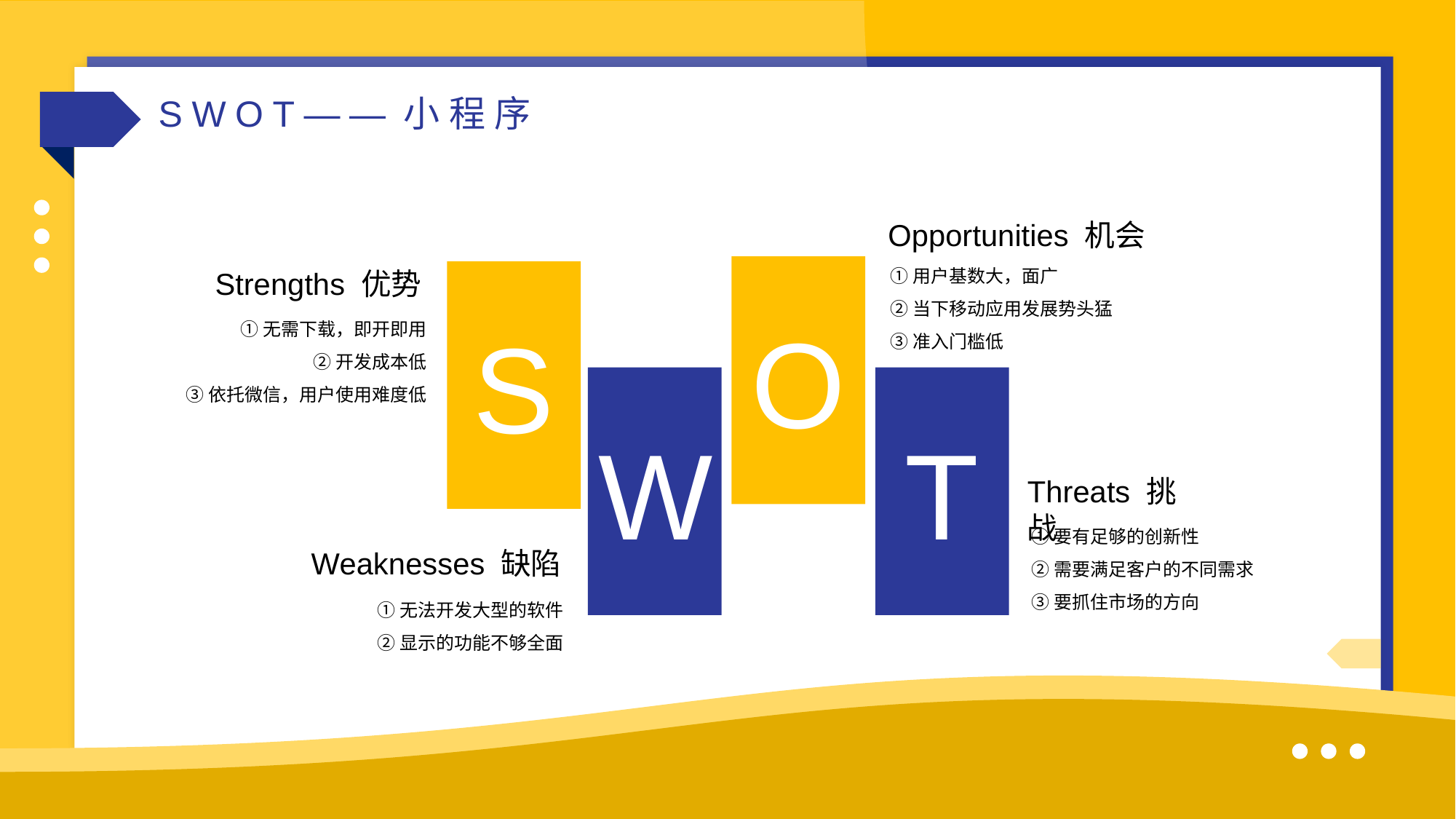

SWOT——小程序
Opportunities 机会
①用户基数大，面广
②当下移动应用发展势头猛
③准入门槛低
O
Strengths 优势
S
①无需下载，即开即用
②开发成本低
③依托微信，用户使用难度低
W
T
Threats 挑战
①要有足够的创新性
②需要满足客户的不同需求
③要抓住市场的方向
Weaknesses 缺陷
①无法开发大型的软件
②显示的功能不够全面